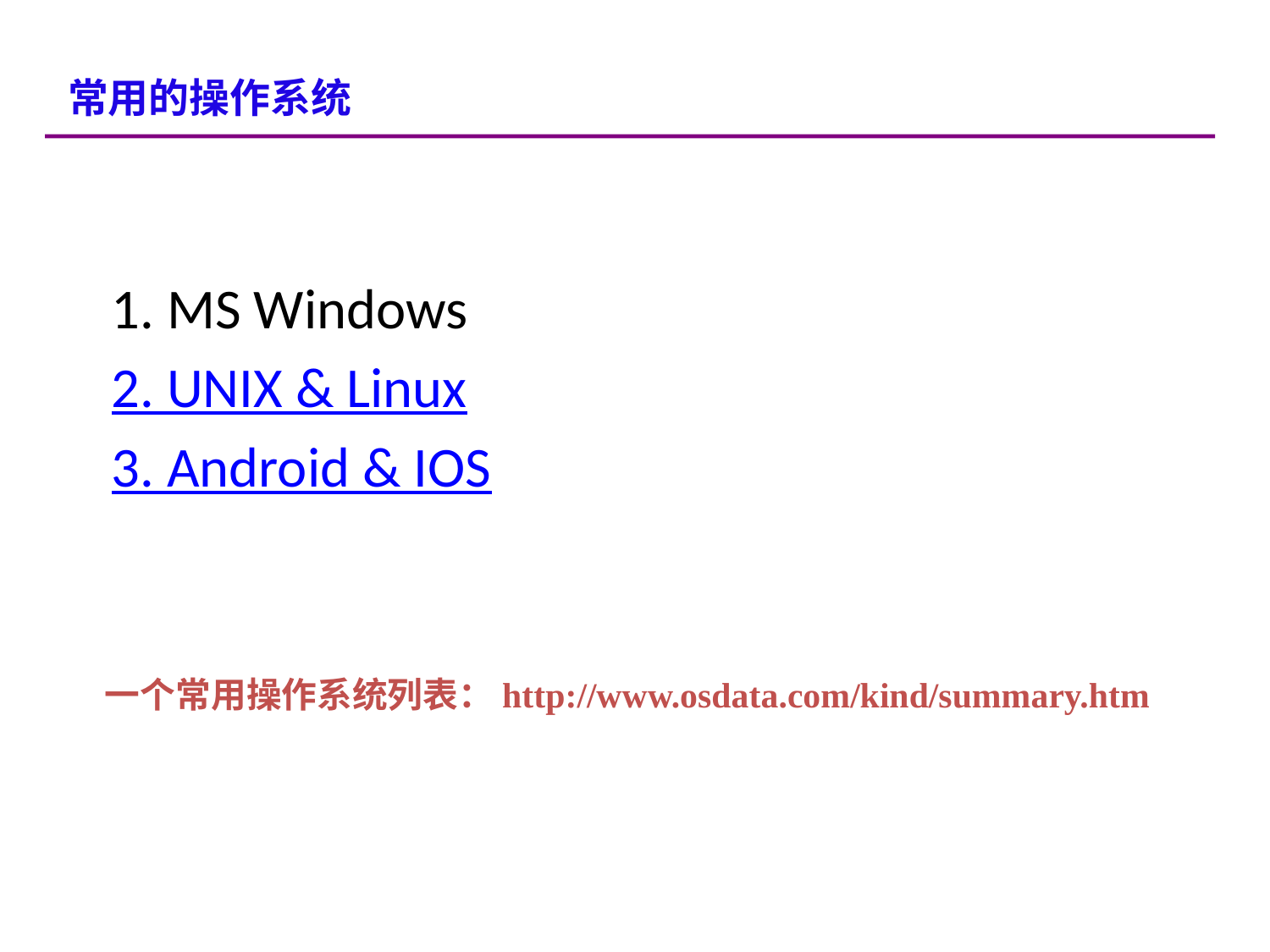

# 常用的操作系统

1. MS Windows
2. UNIX & Linux
3. Android & IOS
一个常用操作系统列表：http://www.osdata.com/kind/summary.htm
49